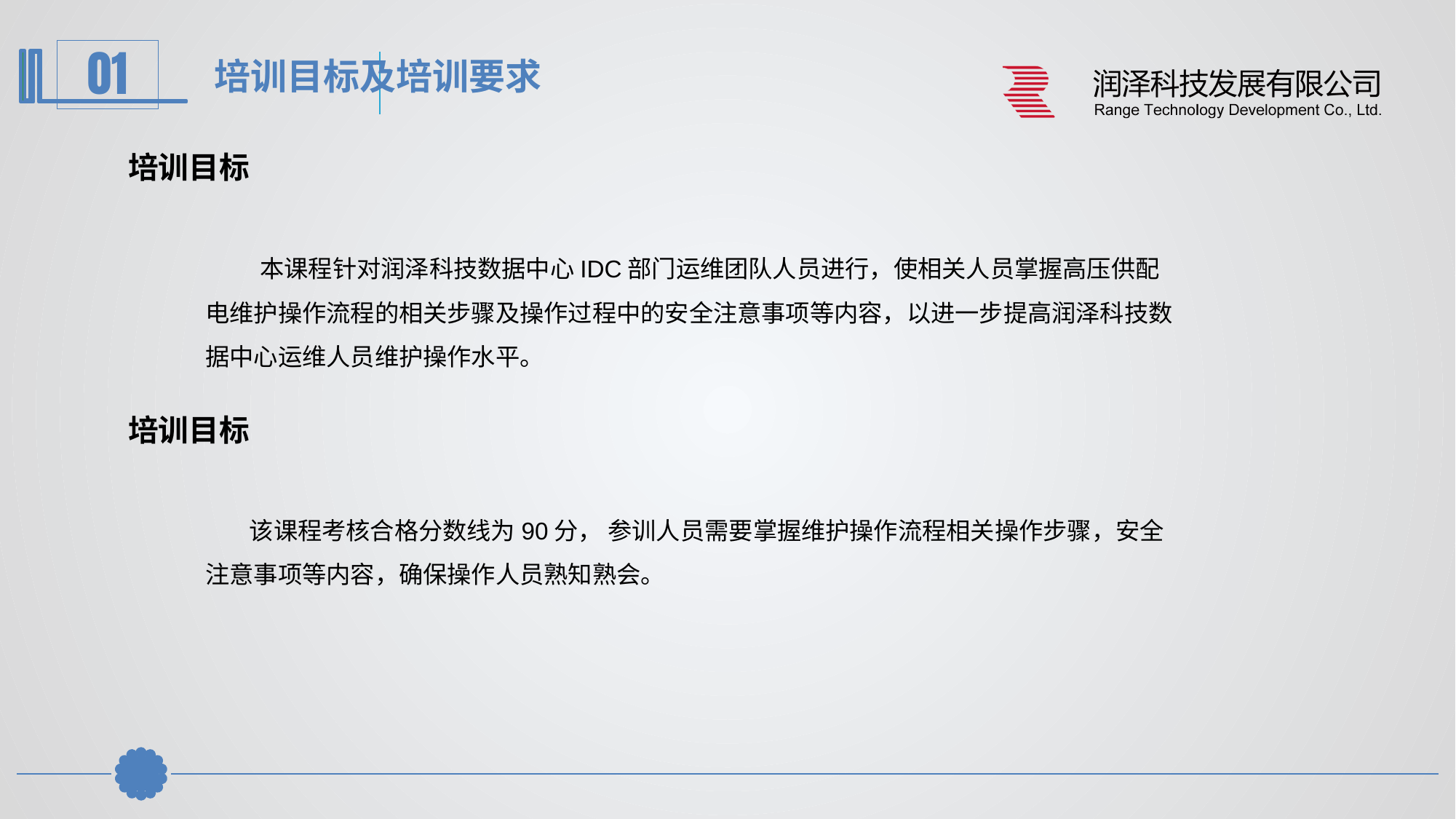

培训目标及培训要求
培训目标
        本课程针对润泽科技数据中心IDC部门运维团队人员进行，使相关人员掌握高压供配电维护操作流程的相关步骤及操作过程中的安全注意事项等内容，以进一步提高润泽科技数据中心运维人员维护操作水平。
培训目标
       该课程考核合格分数线为90分， 参训人员需要掌握维护操作流程相关操作步骤，安全注意事项等内容，确保操作人员熟知熟会。
3